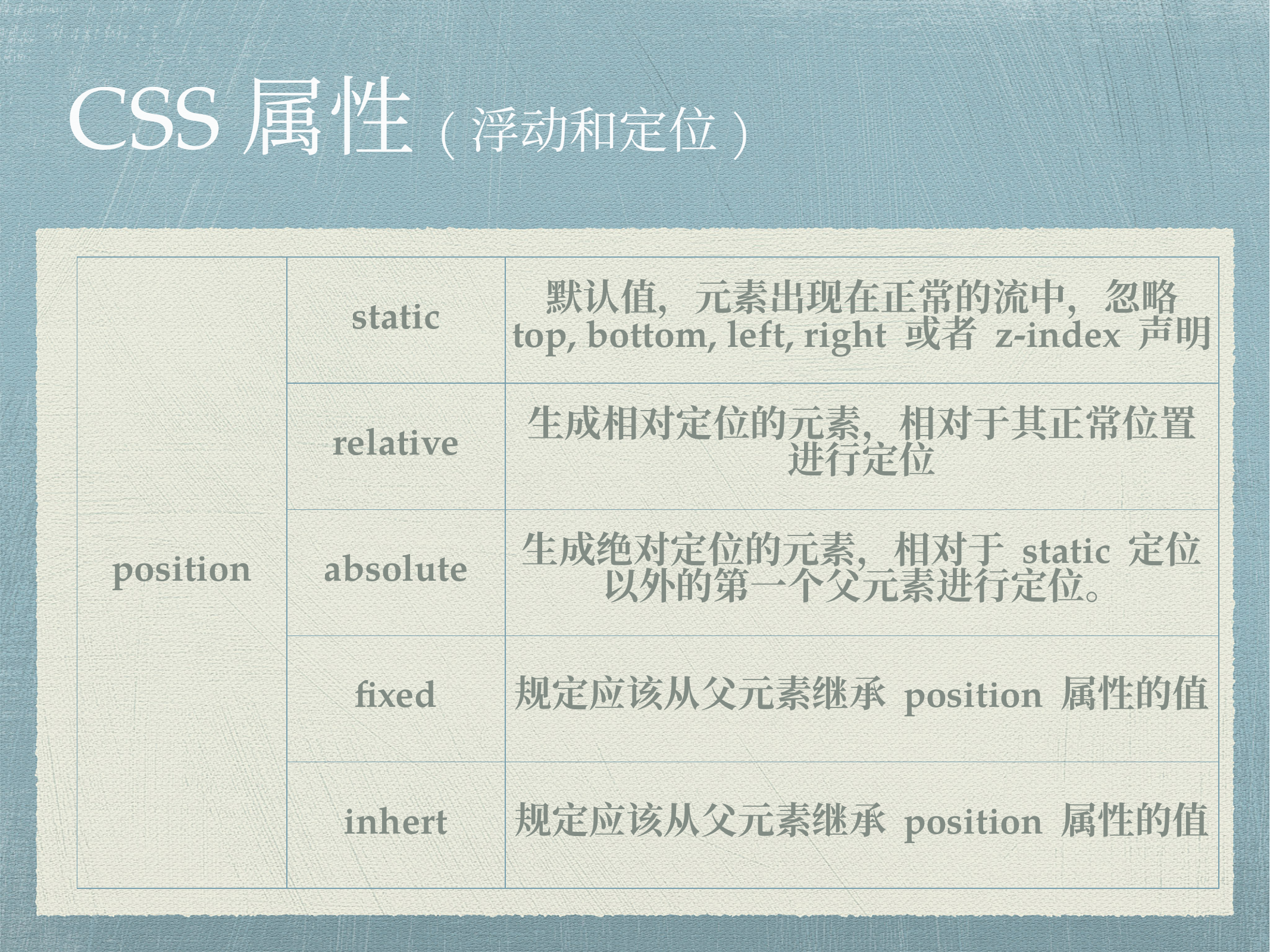

# CSS属性(浮动和定位)
| position | static | 默认值，元素出现在正常的流中，忽略 top, bottom, left, right 或者 z-index 声明 |
| --- | --- | --- |
|  | relative | 生成相对定位的元素，相对于其正常位置进行定位 |
|  | absolute | 生成绝对定位的元素，相对于 static 定位以外的第一个父元素进行定位。 |
|  | fixed | 规定应该从父元素继承 position 属性的值 |
|  | inhert | 规定应该从父元素继承 position 属性的值 |